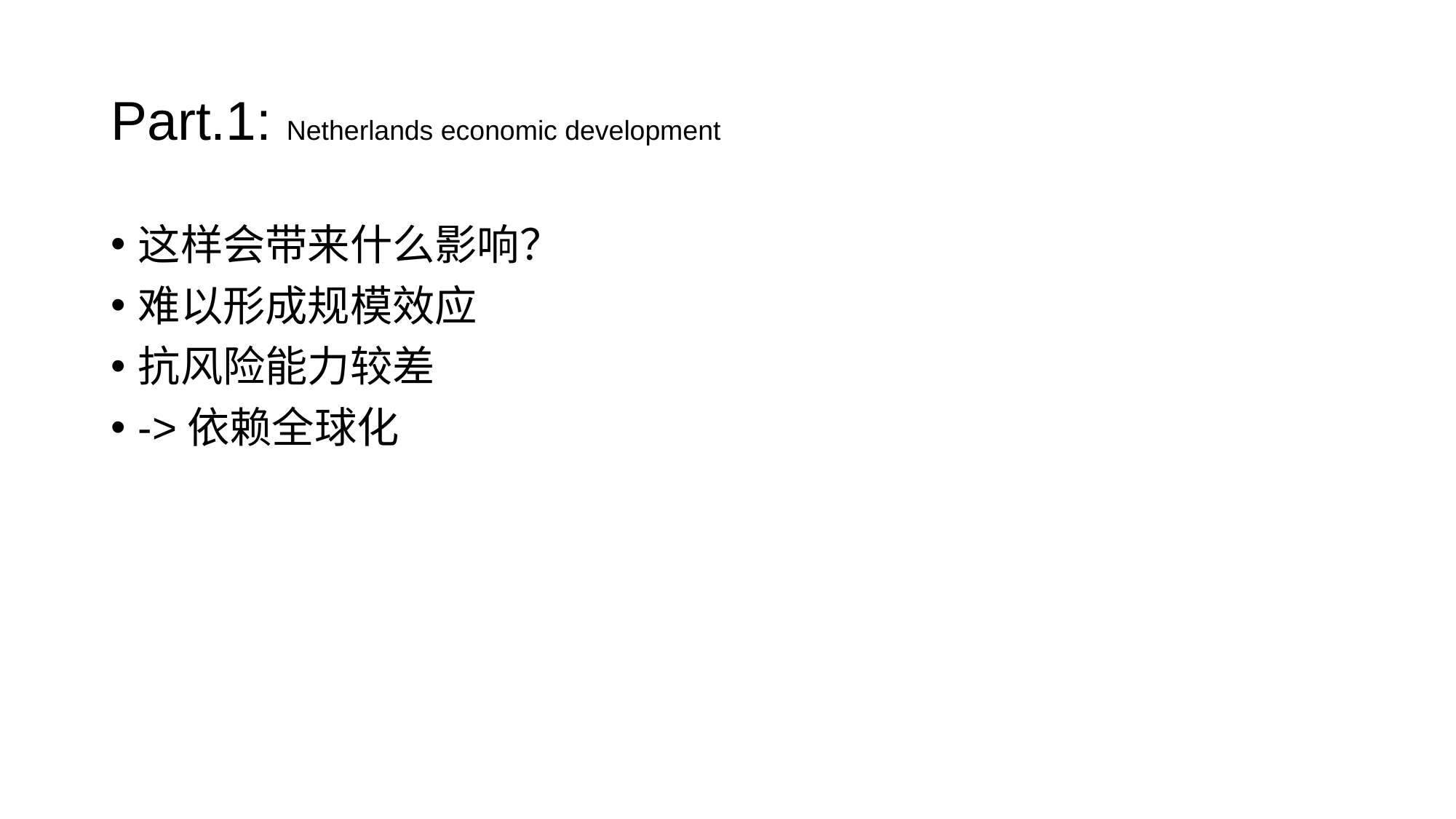

# Part.1: Netherlands economic development
这样会带来什么影响？
难以形成规模效应
抗风险能力较差
->依赖全球化